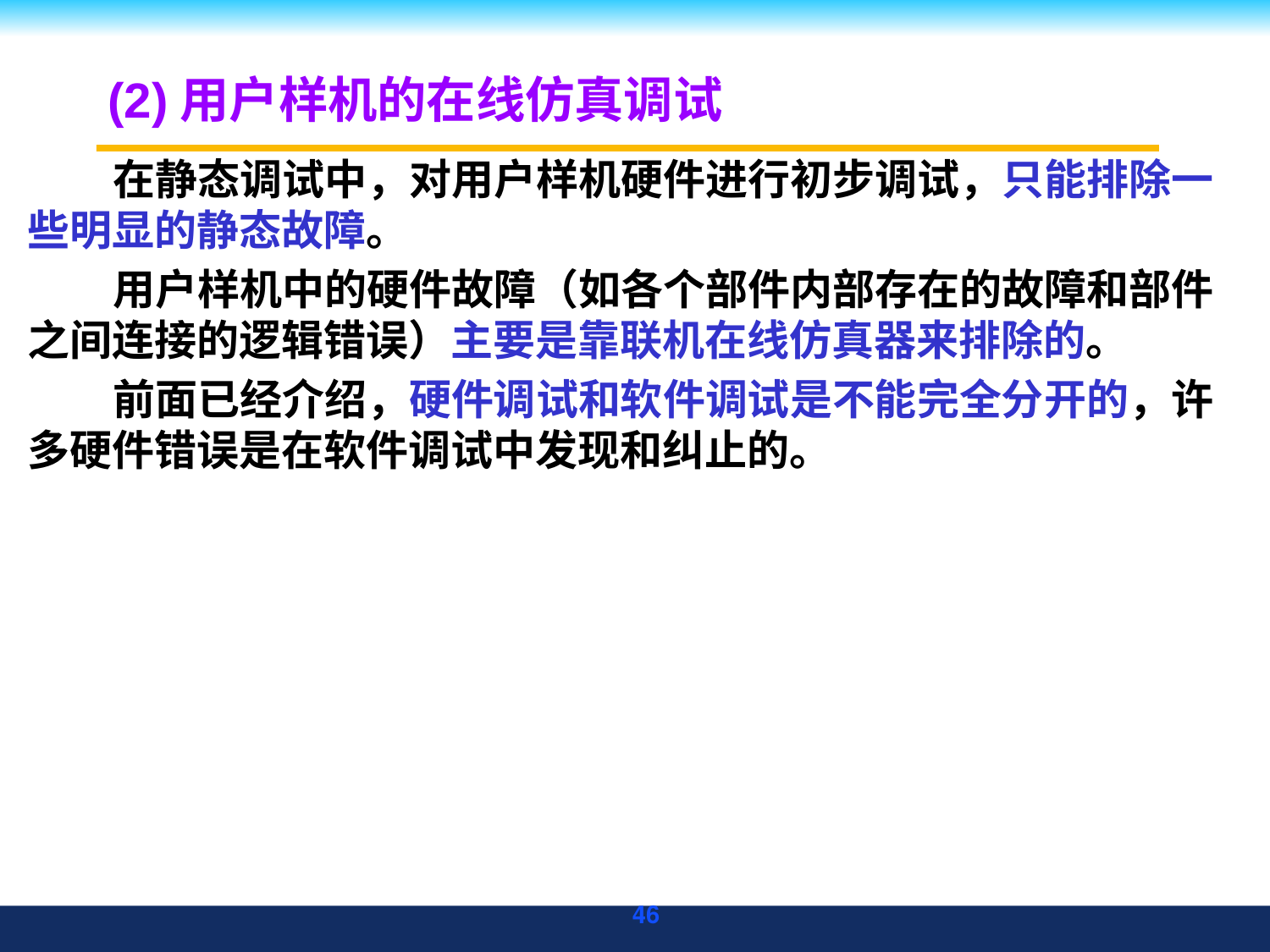

# (2)用户样机的在线仿真调试
在静态调试中，对用户样机硬件进行初步调试，只能排除一些明显的静态故障。
用户样机中的硬件故障（如各个部件内部存在的故障和部件之间连接的逻辑错误）主要是靠联机在线仿真器来排除的。
前面已经介绍，硬件调试和软件调试是不能完全分开的，许多硬件错误是在软件调试中发现和纠止的。
46